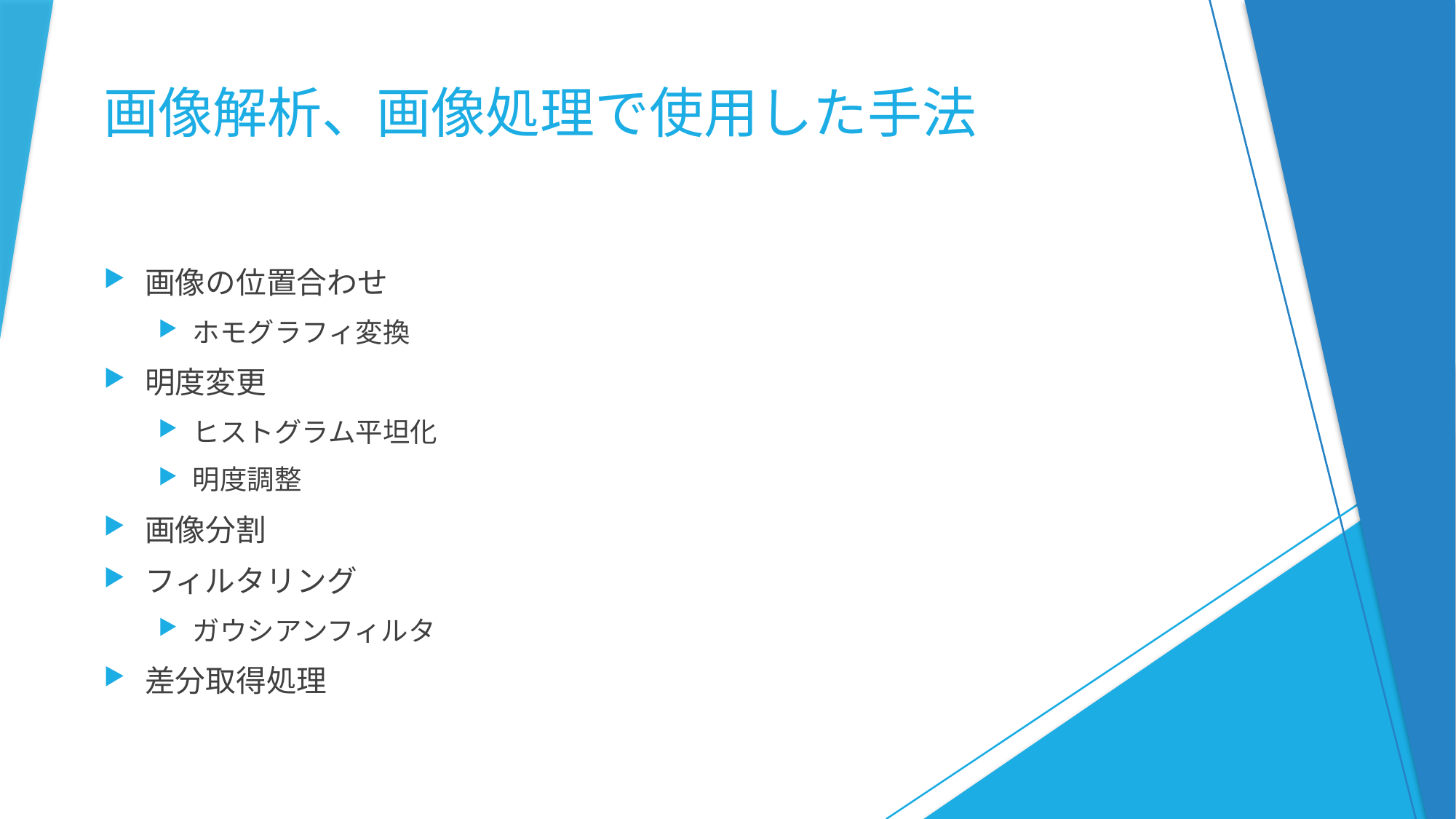

# 画像解析、画像処理で使用した手法
画像の位置合わせ
ホモグラフィ変換
明度変更
ヒストグラム平坦化
明度調整
画像分割
フィルタリング
ガウシアンフィルタ
差分取得処理

8